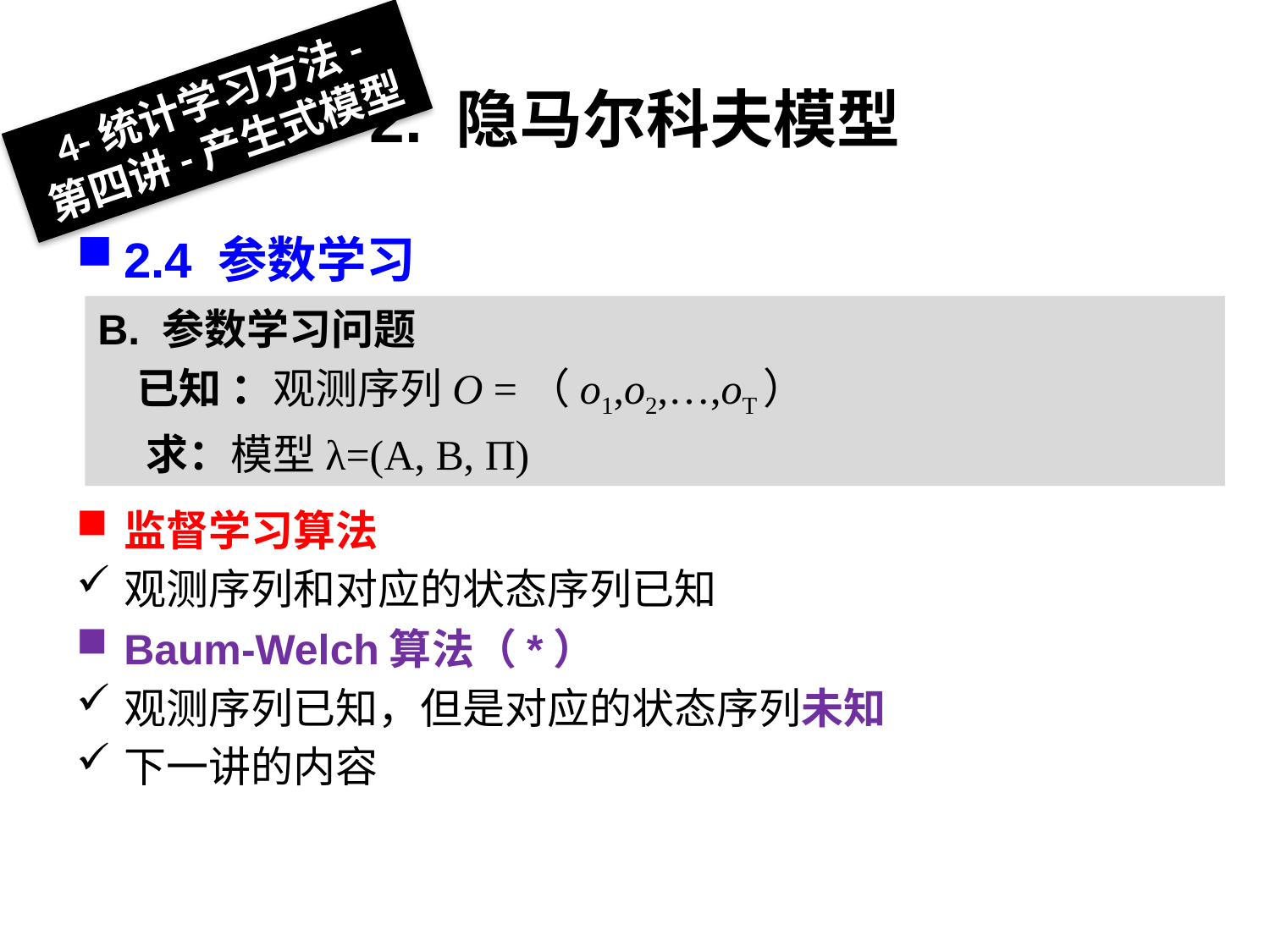

# 2. 隐马尔科夫模型
4-统计学习方法-
第四讲-产生式模型
2.4 参数学习

监督学习算法
观测序列和对应的状态序列已知
Baum-Welch算法（*）
观测序列已知，但是对应的状态序列未知
下一讲的内容

B. 参数学习问题
   已知 ：观测序列O =（o1,o2,…,oT）
    求：模型λ=(A, B, Π)